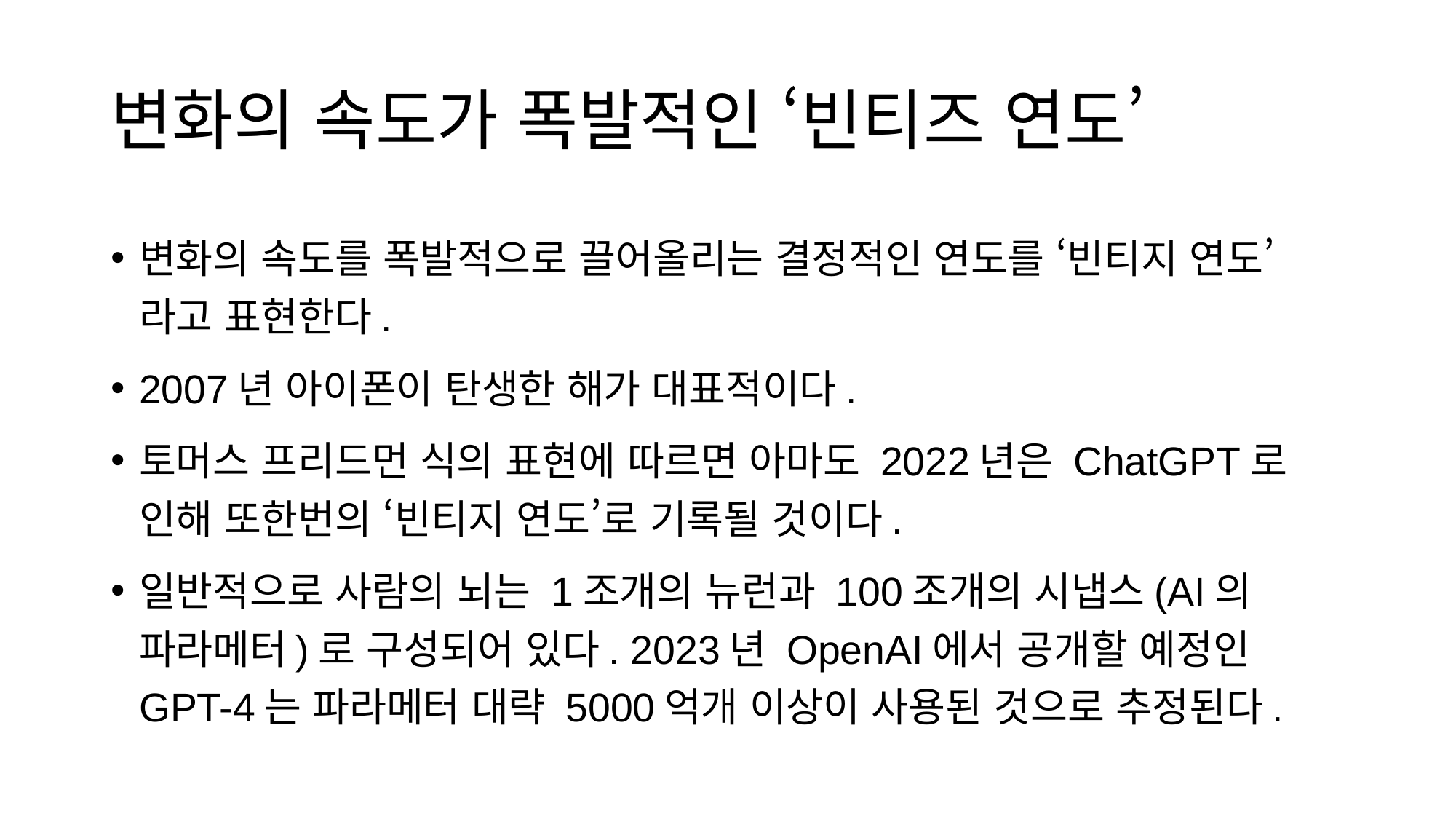

# 변화의 속도가 폭발적인 ‘빈티즈 연도’
변화의 속도를 폭발적으로 끌어올리는 결정적인 연도를 ‘빈티지 연도’라고 표현한다.
2007년 아이폰이 탄생한 해가 대표적이다.
토머스 프리드먼 식의 표현에 따르면 아마도 2022년은 ChatGPT로 인해 또한번의 ‘빈티지 연도’로 기록될 것이다.
일반적으로 사람의 뇌는 1조개의 뉴런과 100조개의 시냅스(AI의 파라메터)로 구성되어 있다. 2023년 OpenAI에서 공개할 예정인 GPT-4는 파라메터 대략 5000억개 이상이 사용된 것으로 추정된다.